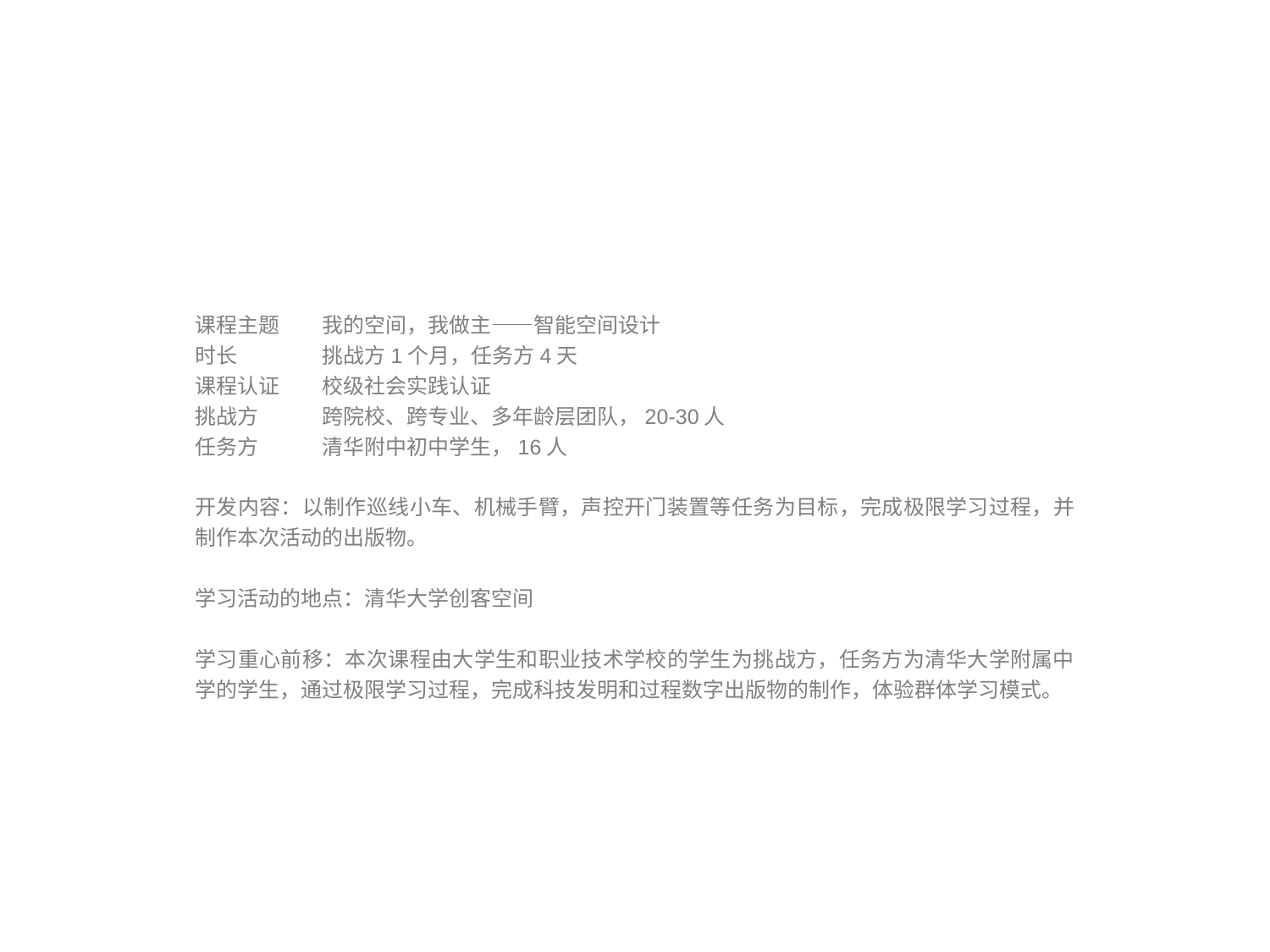

#
课程主题	我的空间，我做主——智能空间设计
时长	挑战方1个月，任务方4天
课程认证	校级社会实践认证
挑战方	跨院校、跨专业、多年龄层团队，20-30人
任务方	清华附中初中学生，16人

开发内容：以制作巡线小车、机械手臂，声控开门装置等任务为目标，完成极限学习过程，并制作本次活动的出版物。

学习活动的地点：清华大学创客空间

学习重心前移：本次课程由大学生和职业技术学校的学生为挑战方，任务方为清华大学附属中学的学生，通过极限学习过程，完成科技发明和过程数字出版物的制作，体验群体学习模式。